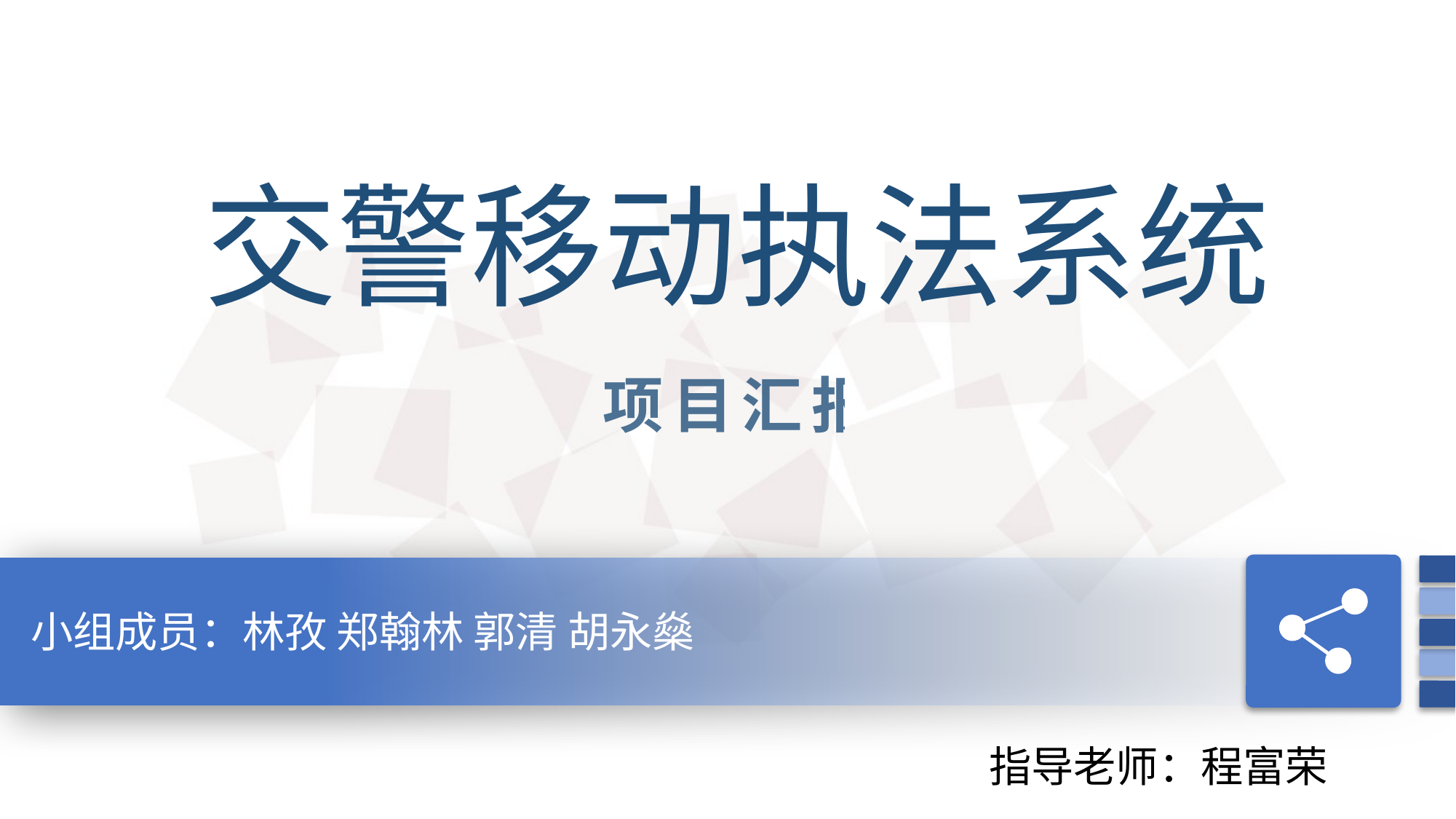

交警移动执法系统
项目汇报

小组成员：林孜 郑翰林 郭清 胡永燊

指导老师：程富荣